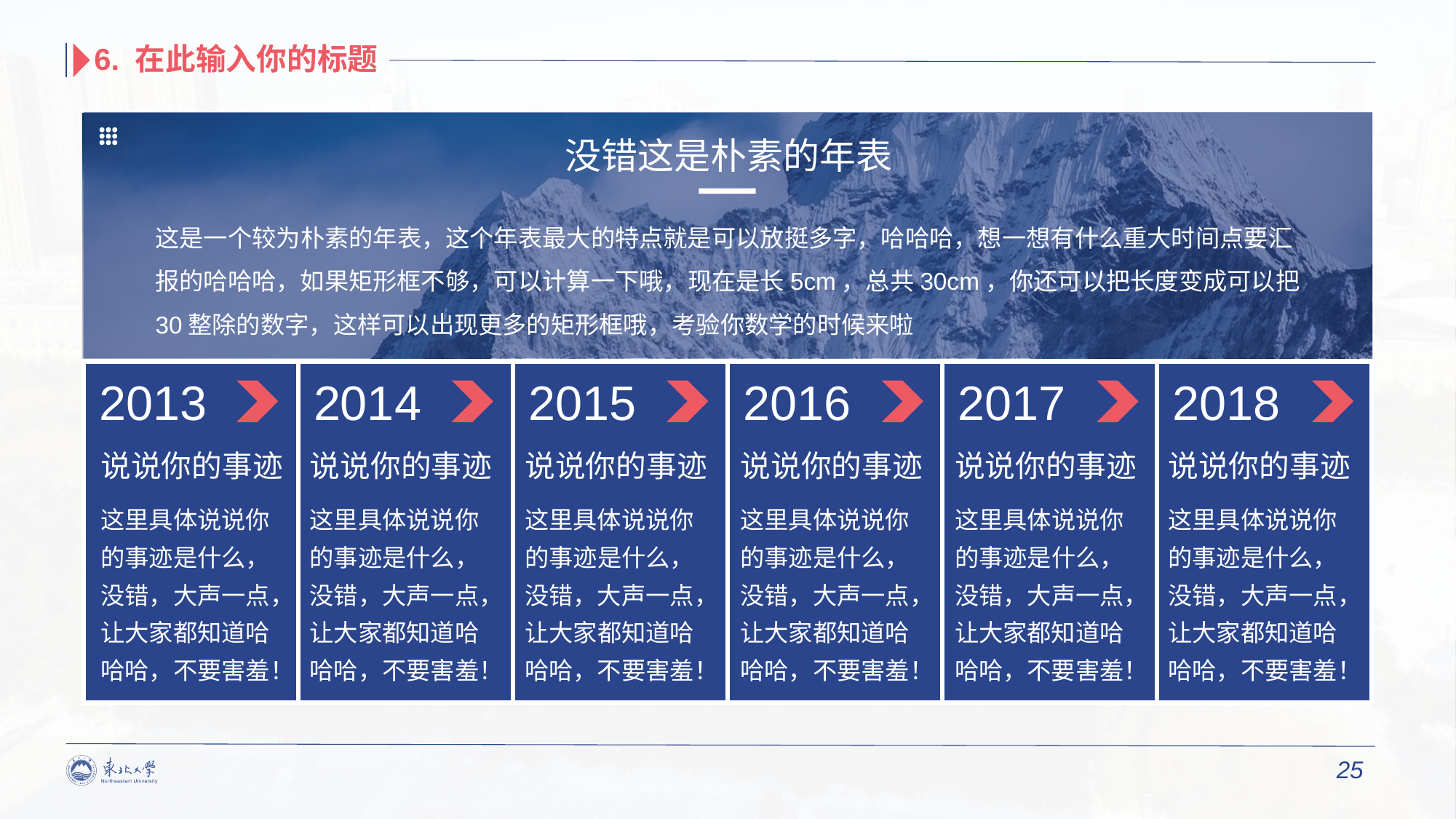

6. 在此输入你的标题

没错这是朴素的年表

这是一个较为朴素的年表，这个年表最大的特点就是可以放挺多字，哈哈哈，想一想有什么重大时间点要汇报的哈哈哈，如果矩形框不够，可以计算一下哦，现在是长5cm，总共30cm，你还可以把长度变成可以把30整除的数字，这样可以出现更多的矩形框哦，考验你数学的时候来啦

2013
2014
2015
2016
2017
2018

说说你的事迹
说说你的事迹
说说你的事迹
说说你的事迹
说说你的事迹
说说你的事迹
这里具体说说你的事迹是什么，没错，大声一点，让大家都知道哈哈哈，不要害羞！
这里具体说说你的事迹是什么，没错，大声一点，让大家都知道哈哈哈，不要害羞！
这里具体说说你的事迹是什么，没错，大声一点，让大家都知道哈哈哈，不要害羞！
这里具体说说你的事迹是什么，没错，大声一点，让大家都知道哈哈哈，不要害羞！
这里具体说说你的事迹是什么，没错，大声一点，让大家都知道哈哈哈，不要害羞！
这里具体说说你的事迹是什么，没错，大声一点，让大家都知道哈哈哈，不要害羞！
25